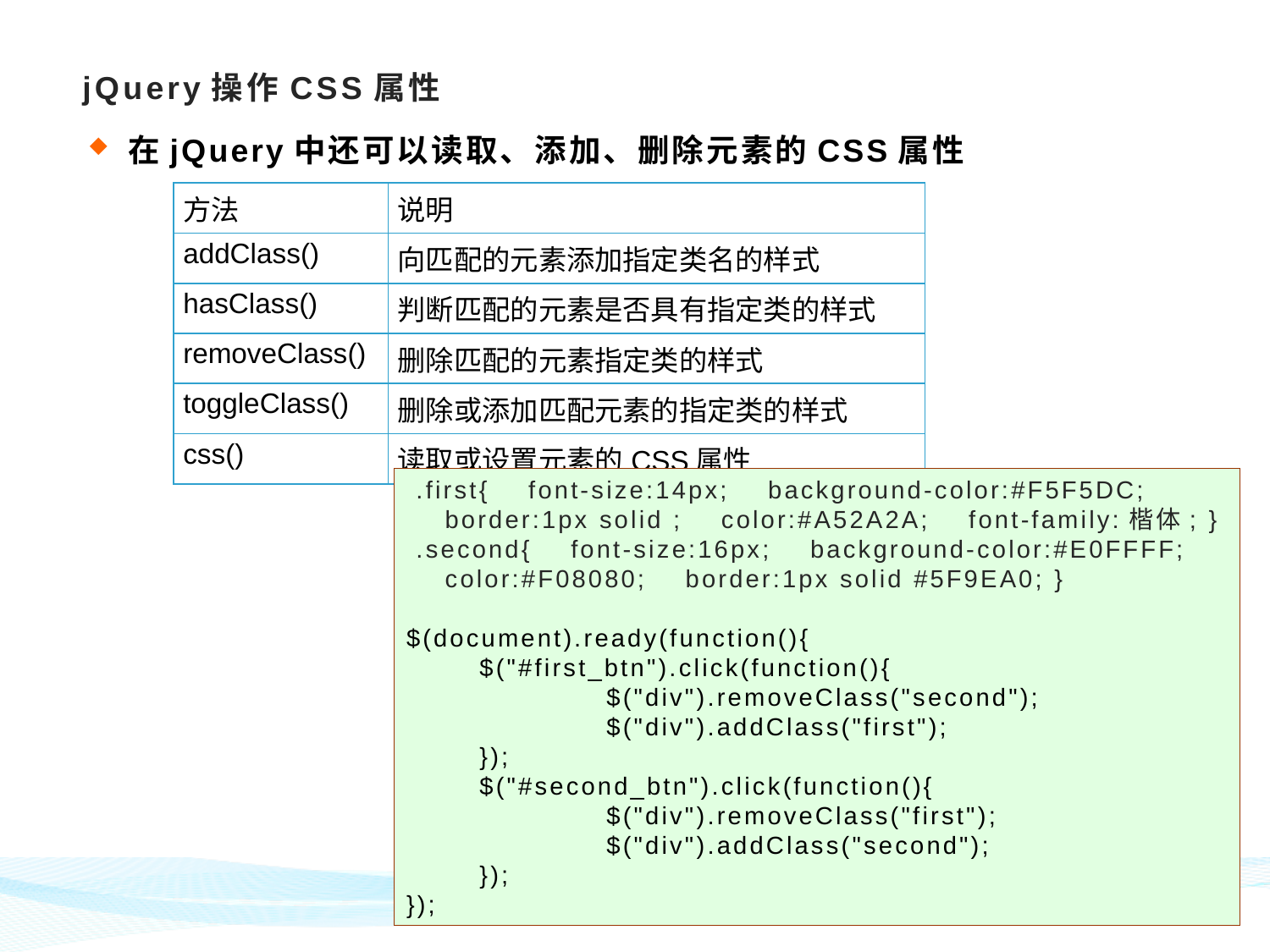

jQuery操作CSS属性
在jQuery中还可以读取、添加、删除元素的CSS属性
| 方法 | 说明 |
| --- | --- |
| addClass() | 向匹配的元素添加指定类名的样式 |
| hasClass() | 判断匹配的元素是否具有指定类的样式 |
| removeClass() | 删除匹配的元素指定类的样式 |
| toggleClass() | 删除或添加匹配元素的指定类的样式 |
| css() | 读取或设置元素的CSS属性 |
 .first{    font-size:14px;    background-color:#F5F5DC;
    border:1px solid ;    color:#A52A2A;    font-family:楷体; }
 .second{    font-size:16px;    background-color:#E0FFFF;
    color:#F08080;    border:1px solid #5F9EA0; }

$(document).ready(function(){
	 $("#first_btn").click(function(){
		 $("div").removeClass("second");
		 $("div").addClass("first");
	 });
	 $("#second_btn").click(function(){
		 $("div").removeClass("first");
		 $("div").addClass("second");
	 });
});

246